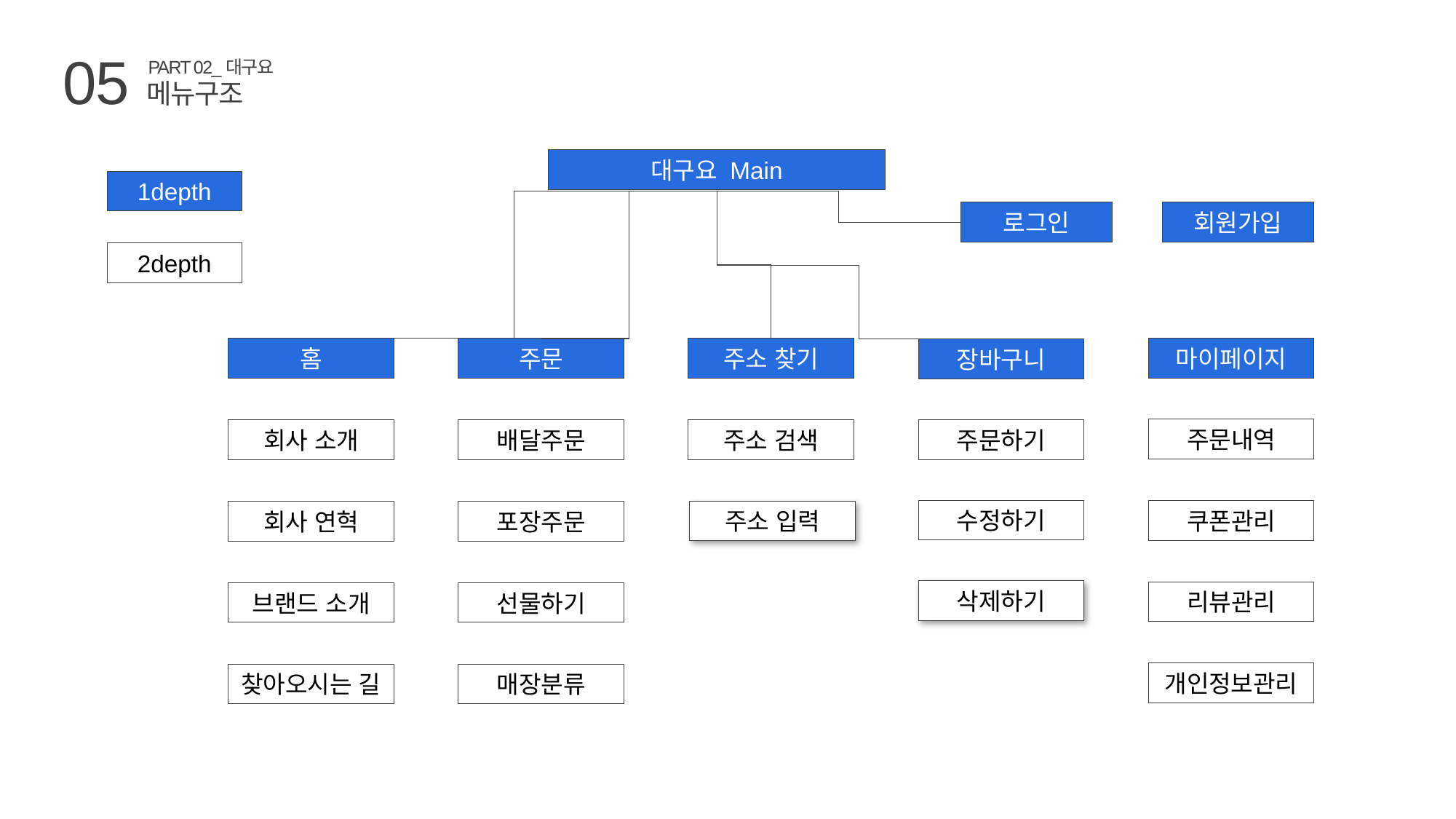

05
PART 02_대구요
메뉴구조
대구요 Main
1depth
로그인
회원가입
2depth
홈
마이페이지
주문
주소 찾기
장바구니
주문내역
회사 소개
배달주문
주소 검색
주문하기
수정하기
쿠폰관리
회사 연혁
포장주문
리뷰관리
브랜드 소개
선물하기
개인정보관리
찾아오시는 길
매장분류
주소 입력
삭제하기